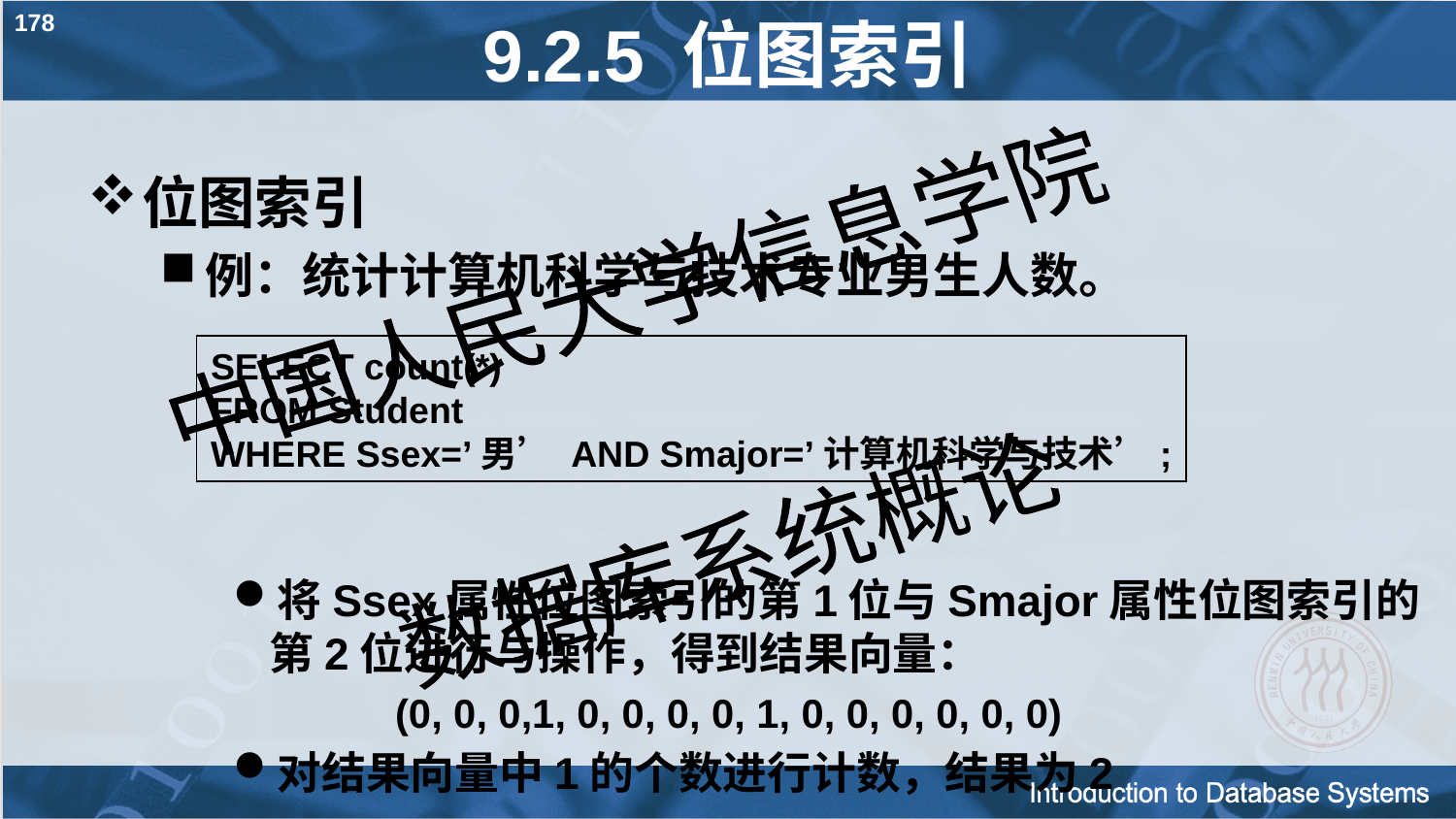

178
# 9.2.5 位图索引
位图索引
例：统计计算机科学与技术专业男生人数。

将Ssex属性位图索引的第1位与Smajor属性位图索引的第2位进行与操作，得到结果向量：
        (0, 0, 0,1, 0, 0, 0, 0, 1, 0, 0, 0, 0, 0, 0)
对结果向量中1的个数进行计数，结果为2
SELECT count(*)
FROM Student
WHERE Ssex=’男’ AND Smajor=’计算机科学与技术’;